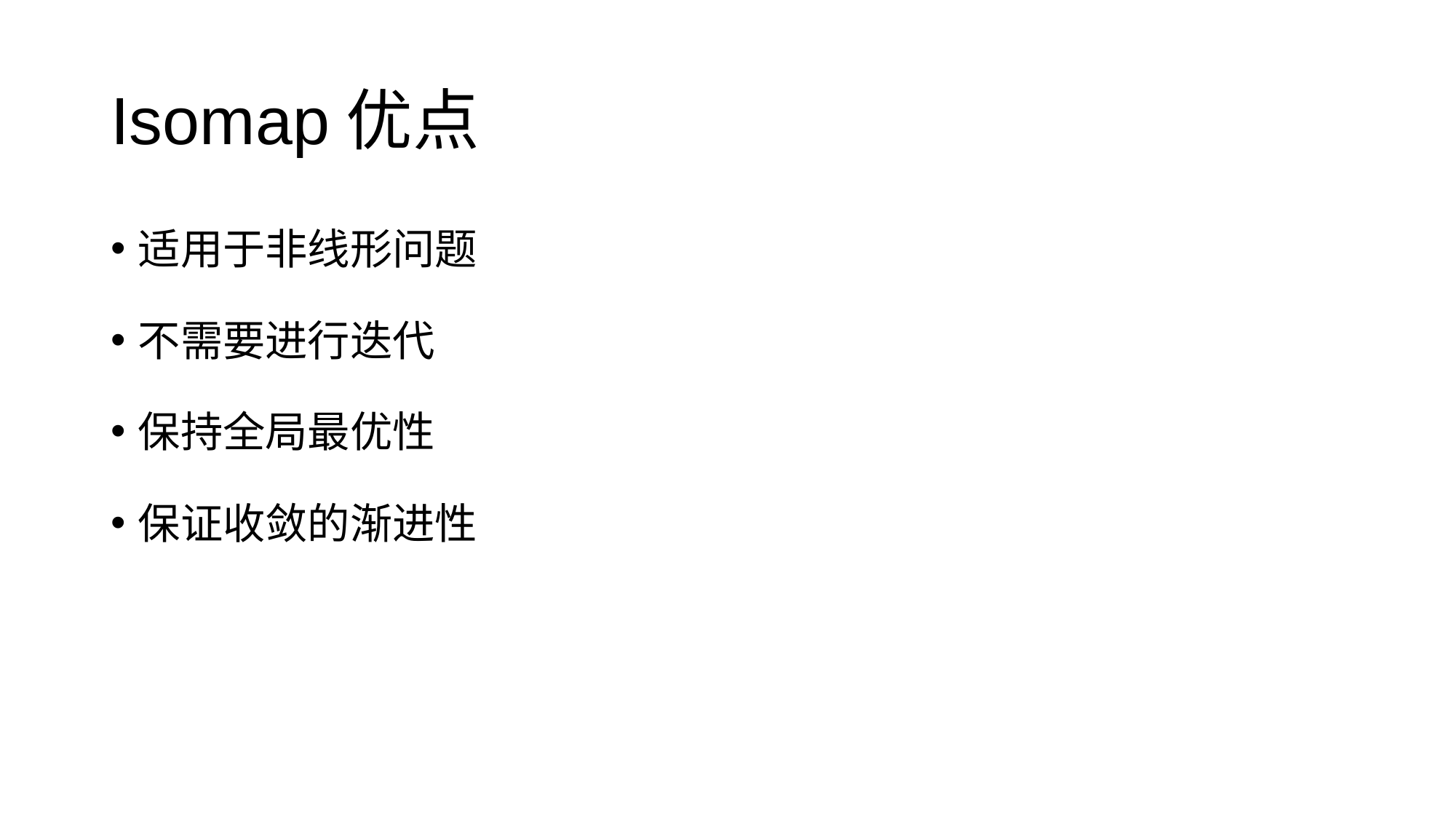

# Isomap优点
适用于非线形问题
不需要进行迭代
保持全局最优性
保证收敛的渐进性